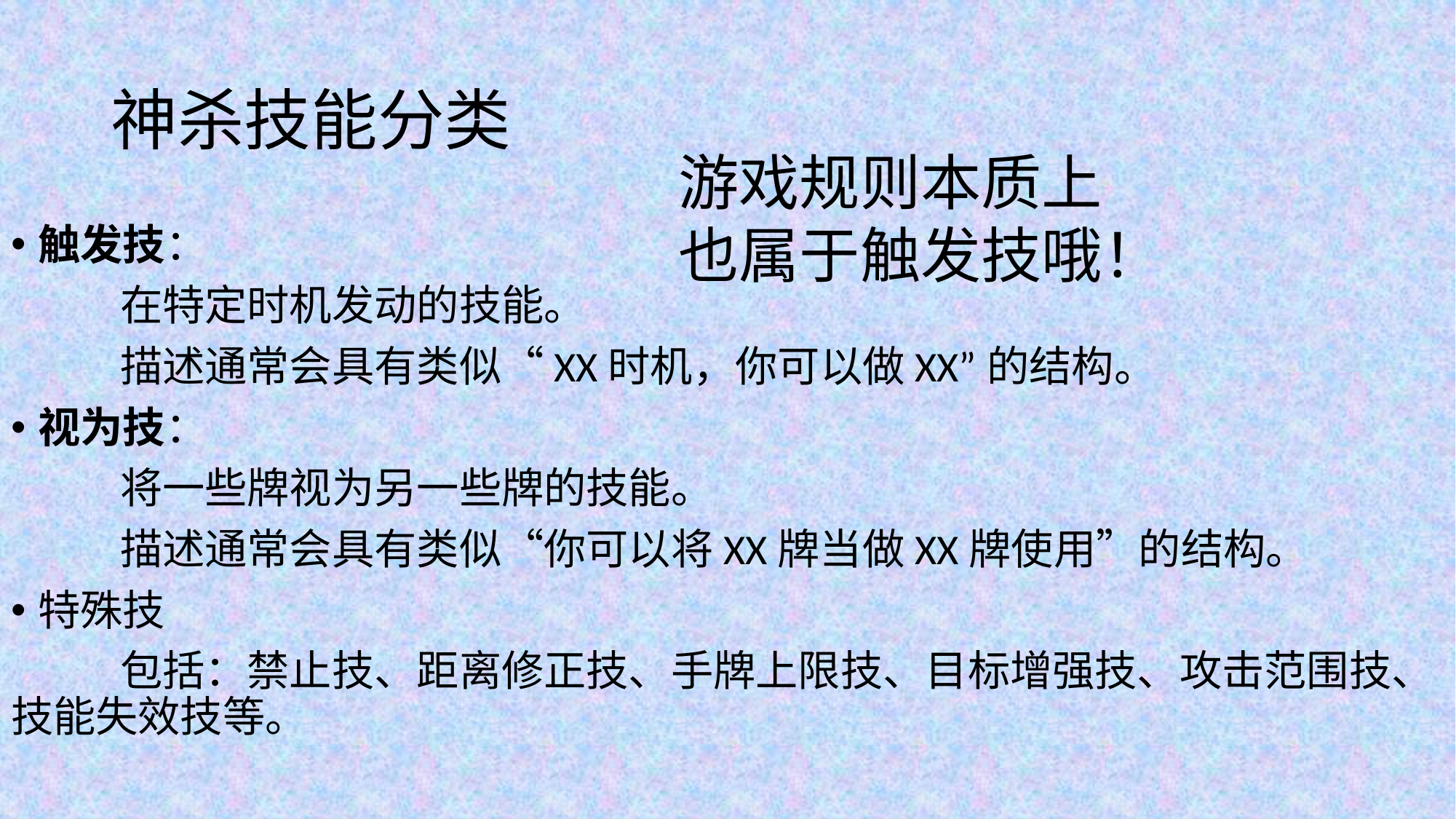

# 神杀技能分类
游戏规则本质上
也属于触发技哦！
触发技：
	在特定时机发动的技能。
	描述通常会具有类似“XX时机，你可以做XX”的结构。
视为技：
	将一些牌视为另一些牌的技能。
	描述通常会具有类似“你可以将XX牌当做XX牌使用”的结构。
特殊技
	包括：禁止技、距离修正技、手牌上限技、目标增强技、攻击范围技、技能失效技等。